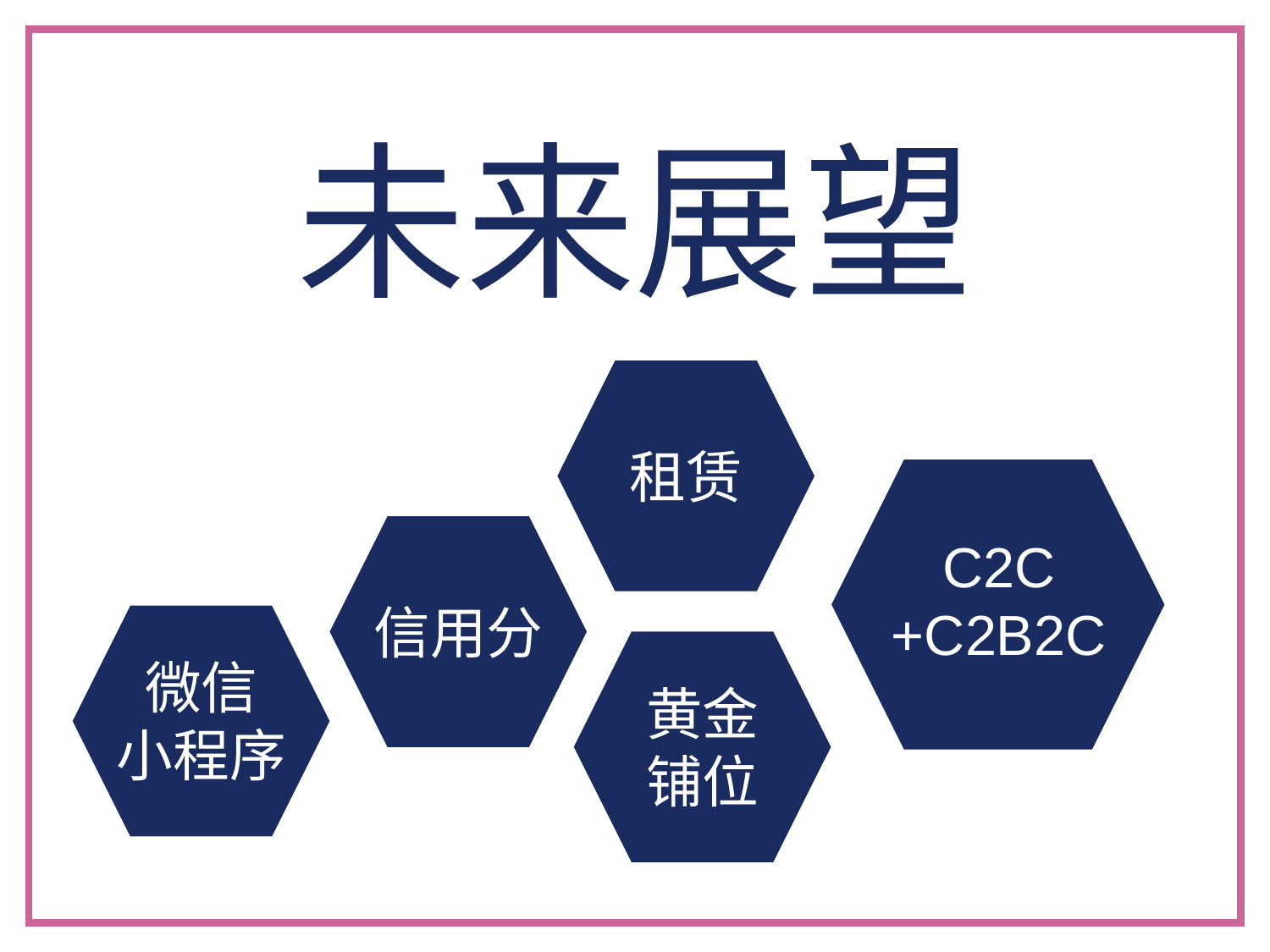

未来展望

租赁

C2C
+C2B2C

信用分

微信
小程序

黄金
铺位